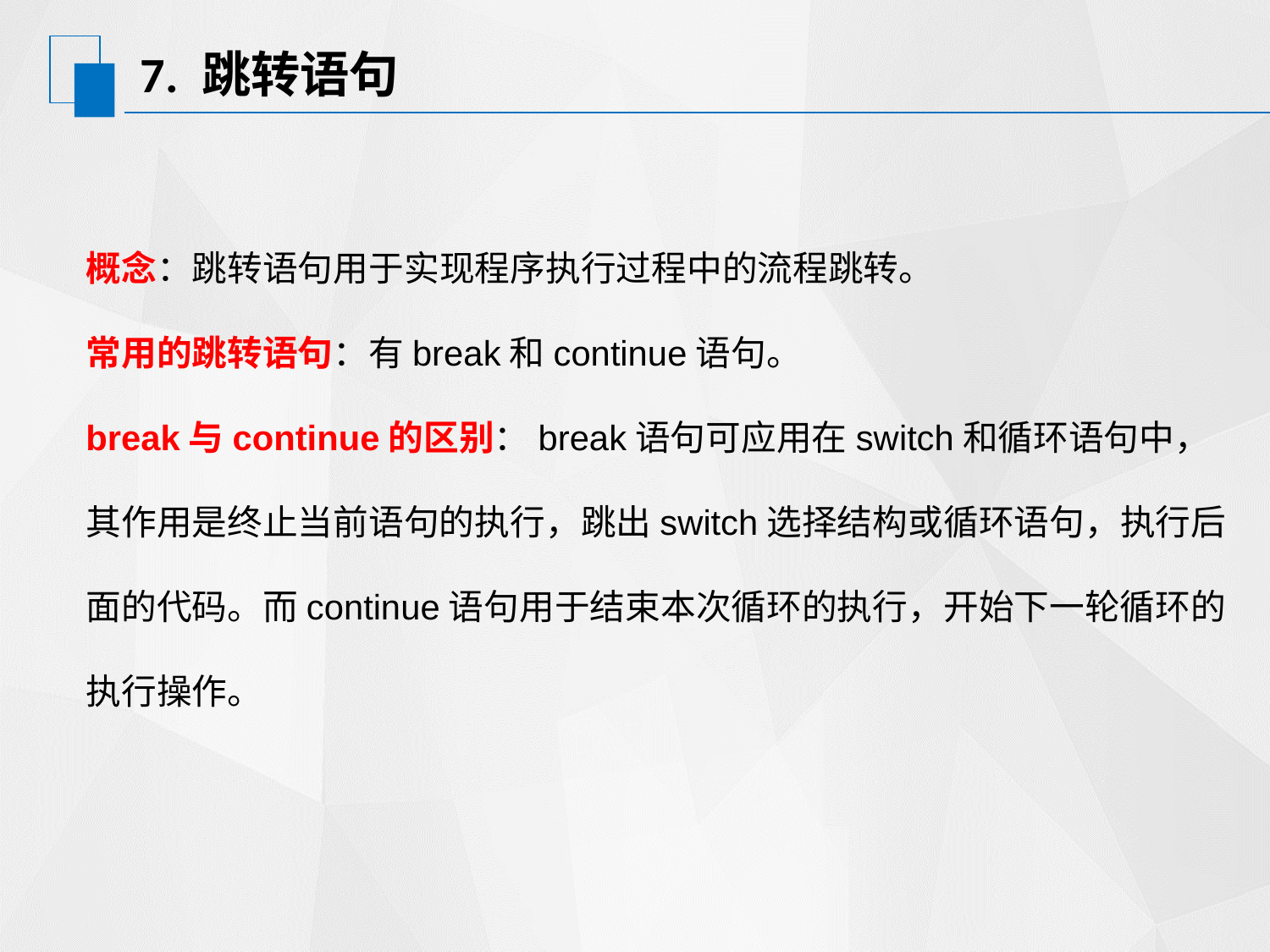

# 7. 跳转语句
概念：跳转语句用于实现程序执行过程中的流程跳转。
常用的跳转语句：有break和continue语句。
break与continue的区别：break语句可应用在switch和循环语句中，其作用是终止当前语句的执行，跳出switch选择结构或循环语句，执行后面的代码。而continue语句用于结束本次循环的执行，开始下一轮循环的执行操作。